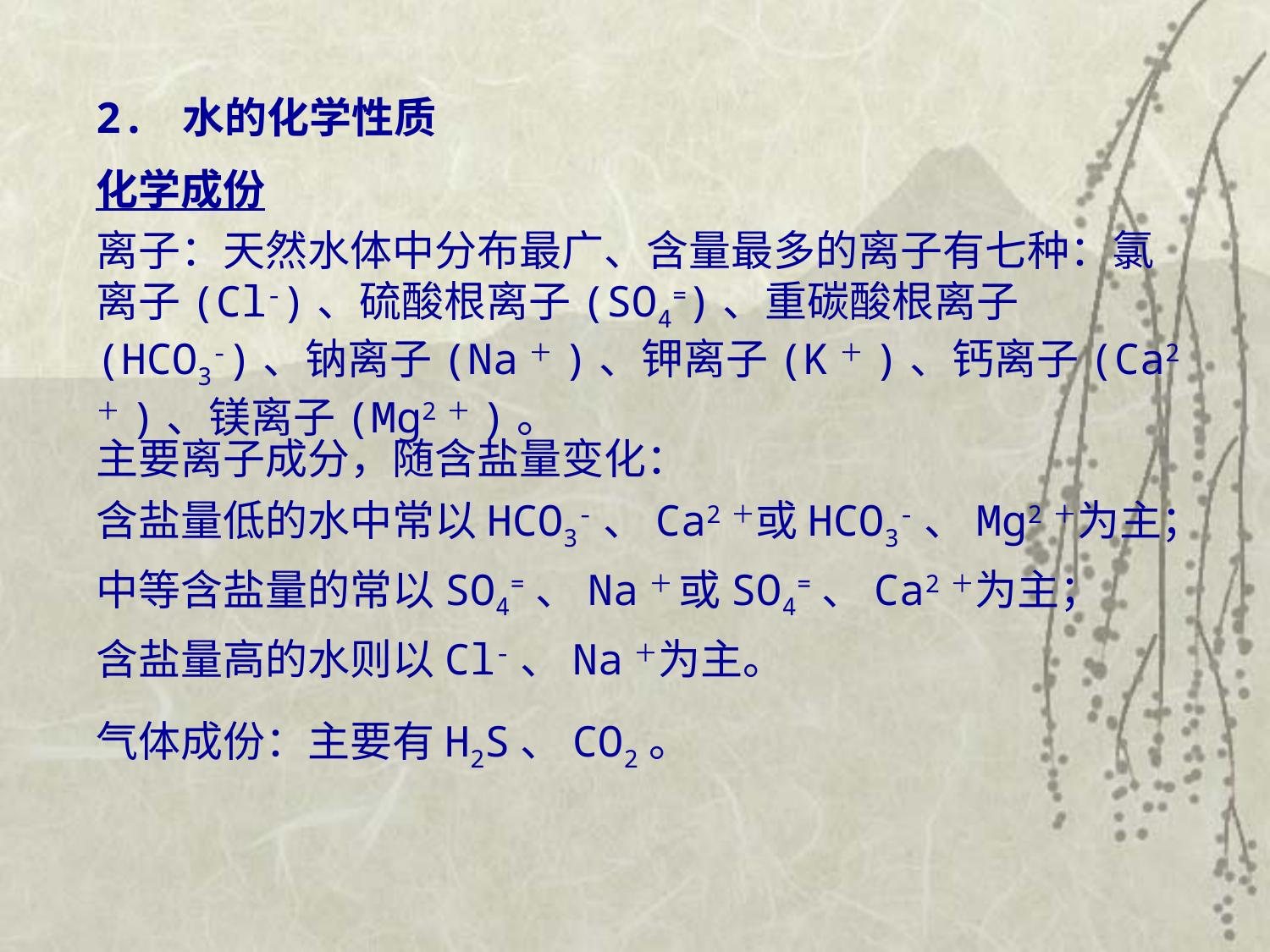

2. 水的化学性质
化学成份
离子：天然水体中分布最广、含量最多的离子有七种：氯离子(Cl-)、硫酸根离子(SO4=)、重碳酸根离子(HCO3-)、钠离子(Na＋)、钾离子(K＋)、钙离子(Ca2＋)、镁离子(Mg2＋)。
主要离子成分，随含盐量变化：
含盐量低的水中常以HCO3-、Ca2＋或HCO3-、Mg2＋为主；
中等含盐量的常以SO4=、Na＋ 或SO4=、Ca2＋为主；
含盐量高的水则以Cl-、Na＋为主。
气体成份：主要有H2S、CO2。